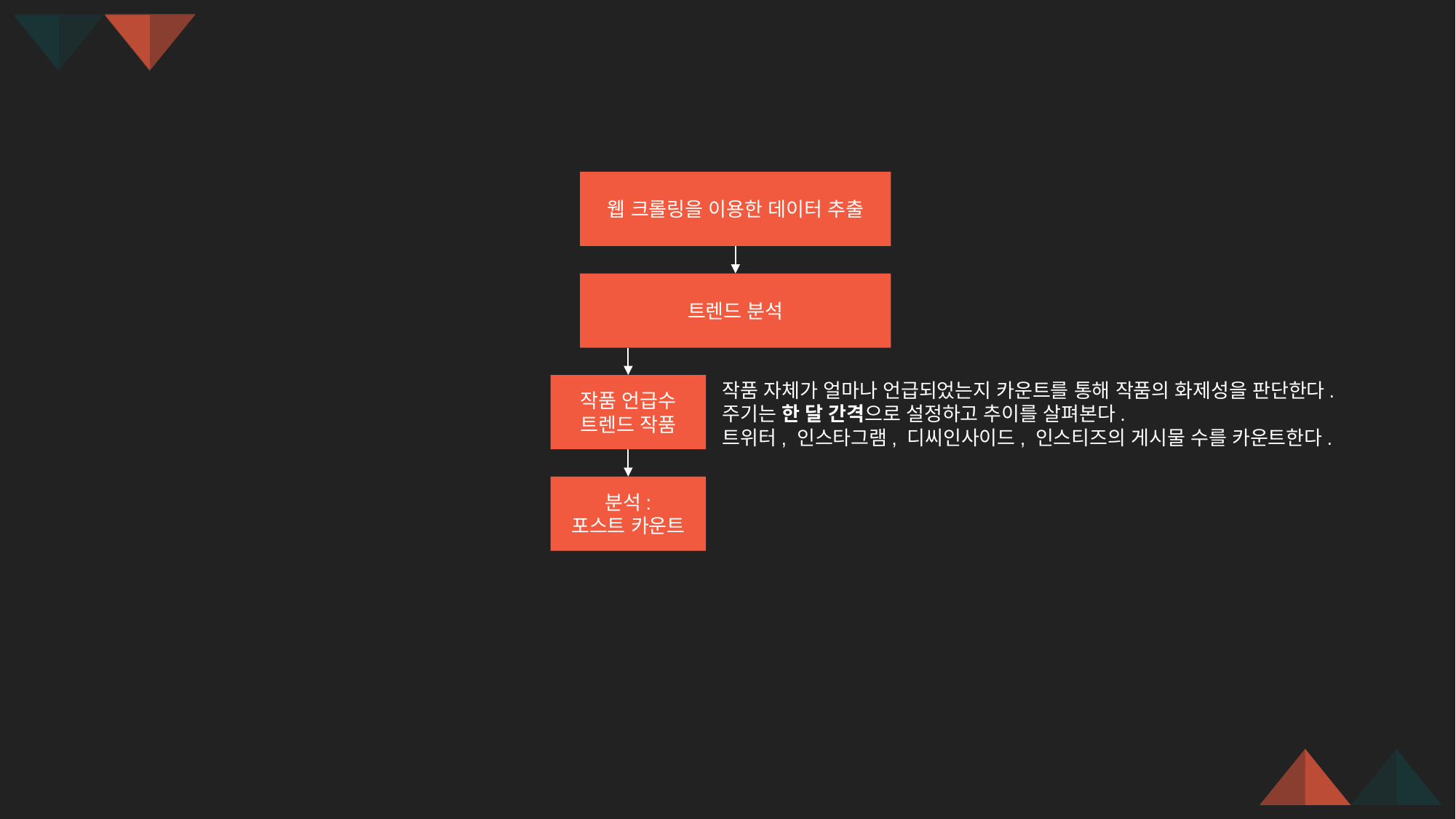

웹 크롤링을 이용한 데이터 추출
트렌드 분석
작품 자체가 얼마나 언급되었는지 카운트를 통해 작품의 화제성을 판단한다.
주기는 한 달 간격으로 설정하고 추이를 살펴본다.
트위터, 인스타그램, 디씨인사이드, 인스티즈의 게시물 수를 카운트한다.
작품 언급수
트렌드 작품
분석:
포스트 카운트